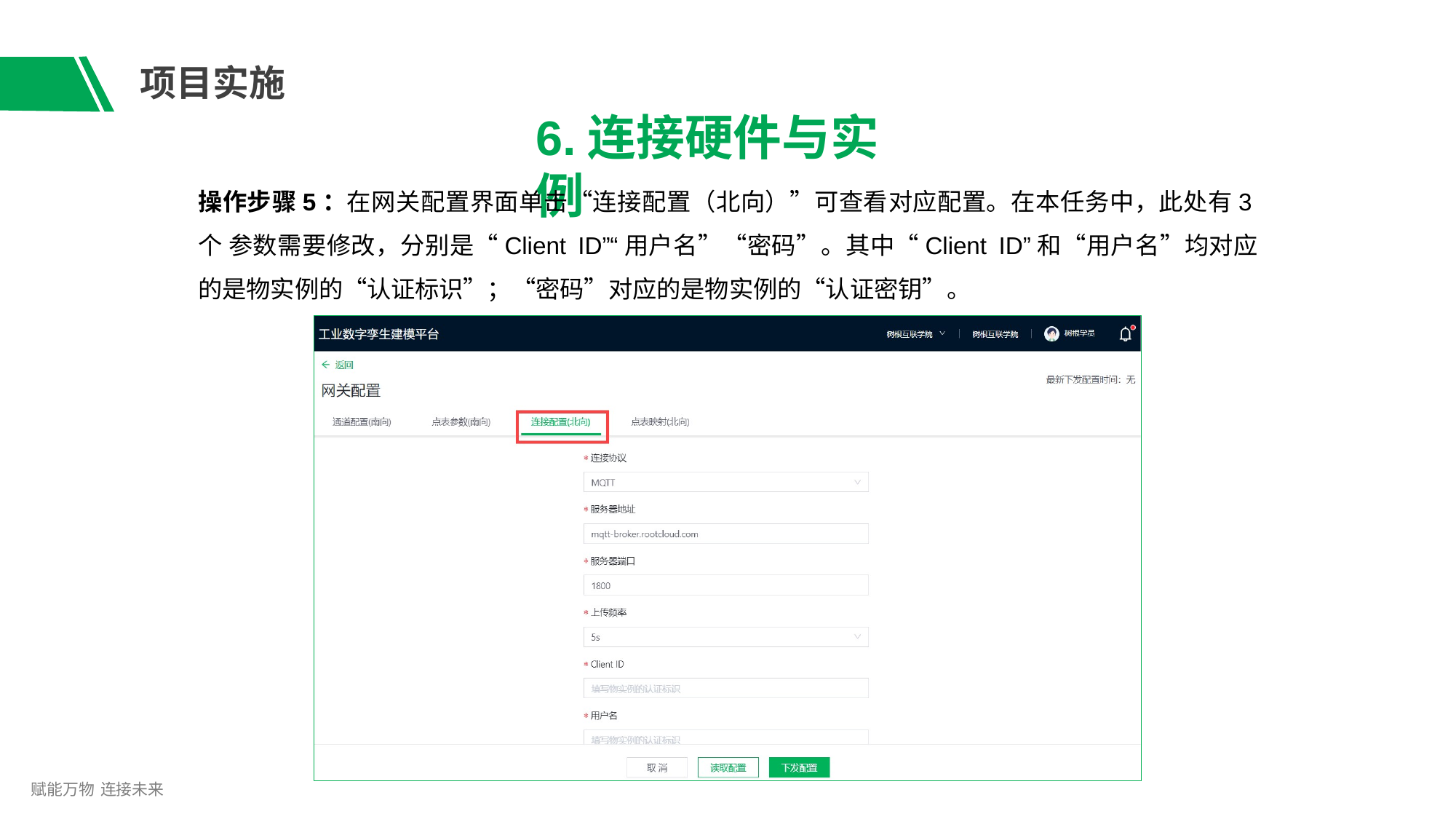

# 项目实施
6.连接硬件与实例
操作步骤5：在网关配置界面单击“连接配置（北向）”可查看对应配置。在本任务中，此处有3个 参数需要修改，分别是“Client ID”“用户名”“密码”。其中“Client ID”和“用户名”均对应 的是物实例的“认证标识”；“密码”对应的是物实例的“认证密钥”。

赋能万物 连接未来